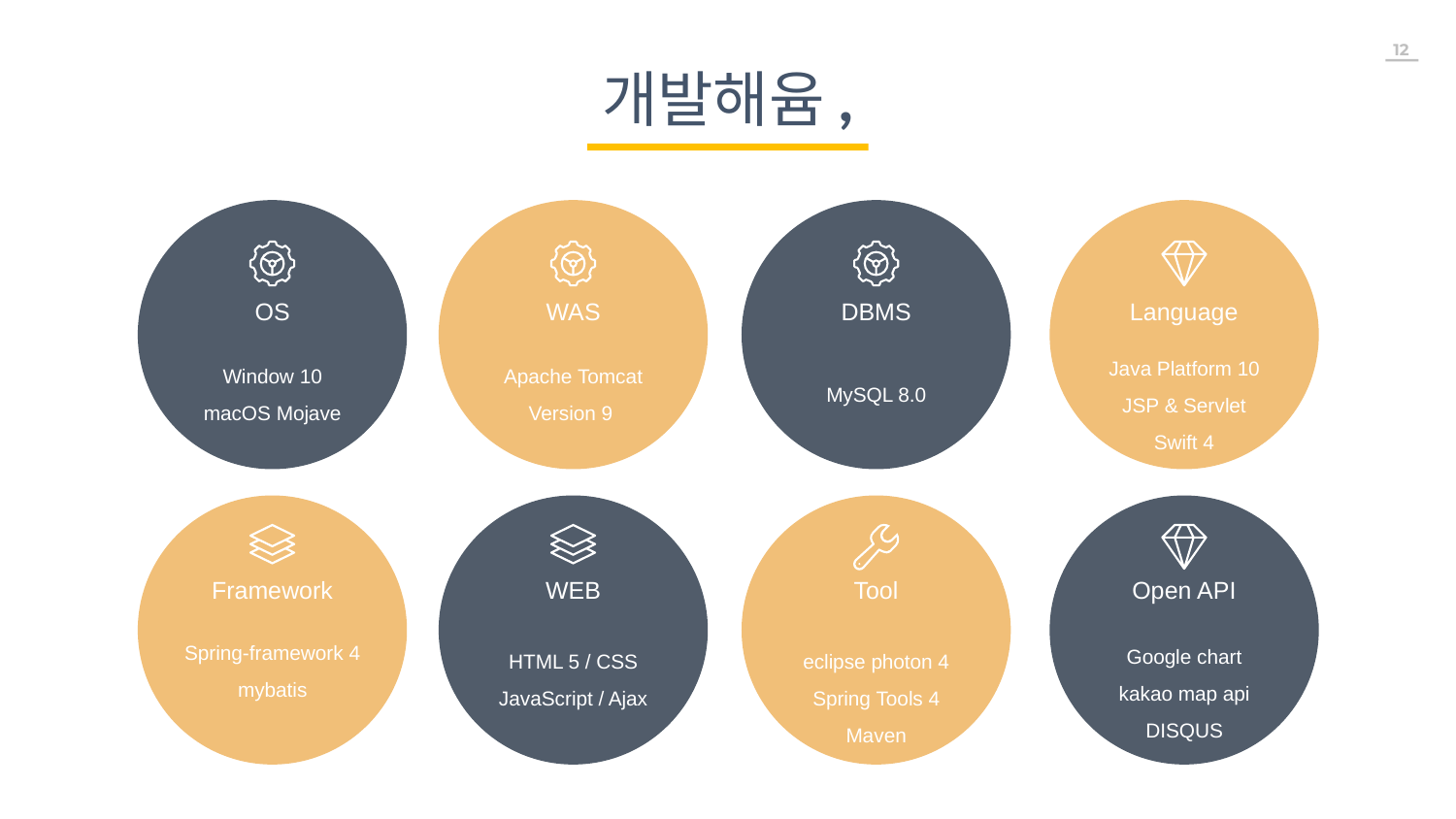

개발해윰,

OS
WAS
DBMS
Language
Window 10
macOS Mojave
Apache Tomcat
Version 9
MySQL 8.0
Java Platform 10
JSP & Servlet
Swift 4

Framework
WEB
Tool
Open API
Spring-framework 4
mybatis
Google chart
kakao map api
DISQUS

HTML 5 / CSS
JavaScript / Ajax

eclipse photon 4
Spring Tools 4
Maven